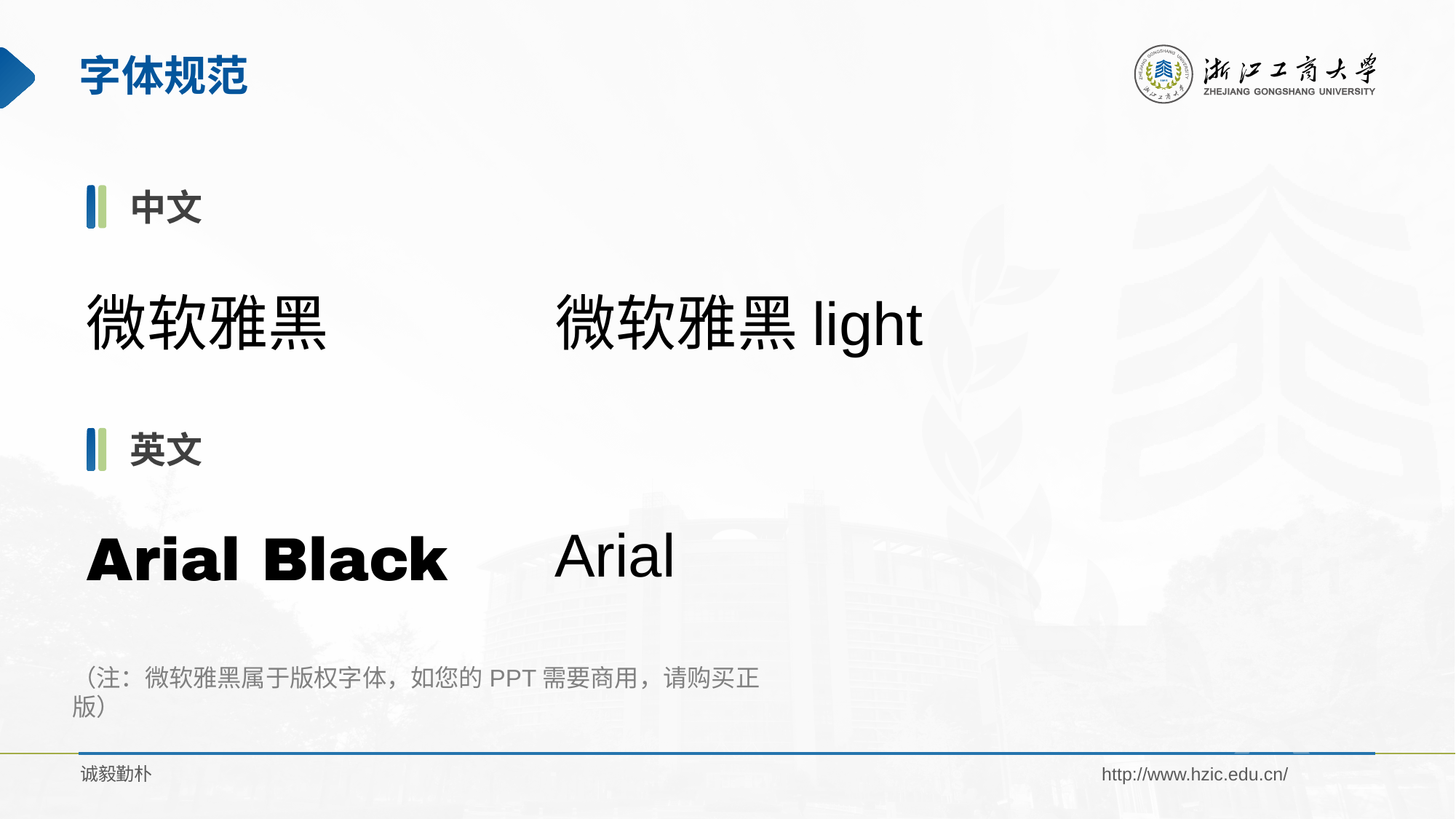

# 字体规范

中文

微软雅黑
微软雅黑light
英文

Arial
Arial Black
（注：微软雅黑属于版权字体，如您的PPT需要商用，请购买正版）